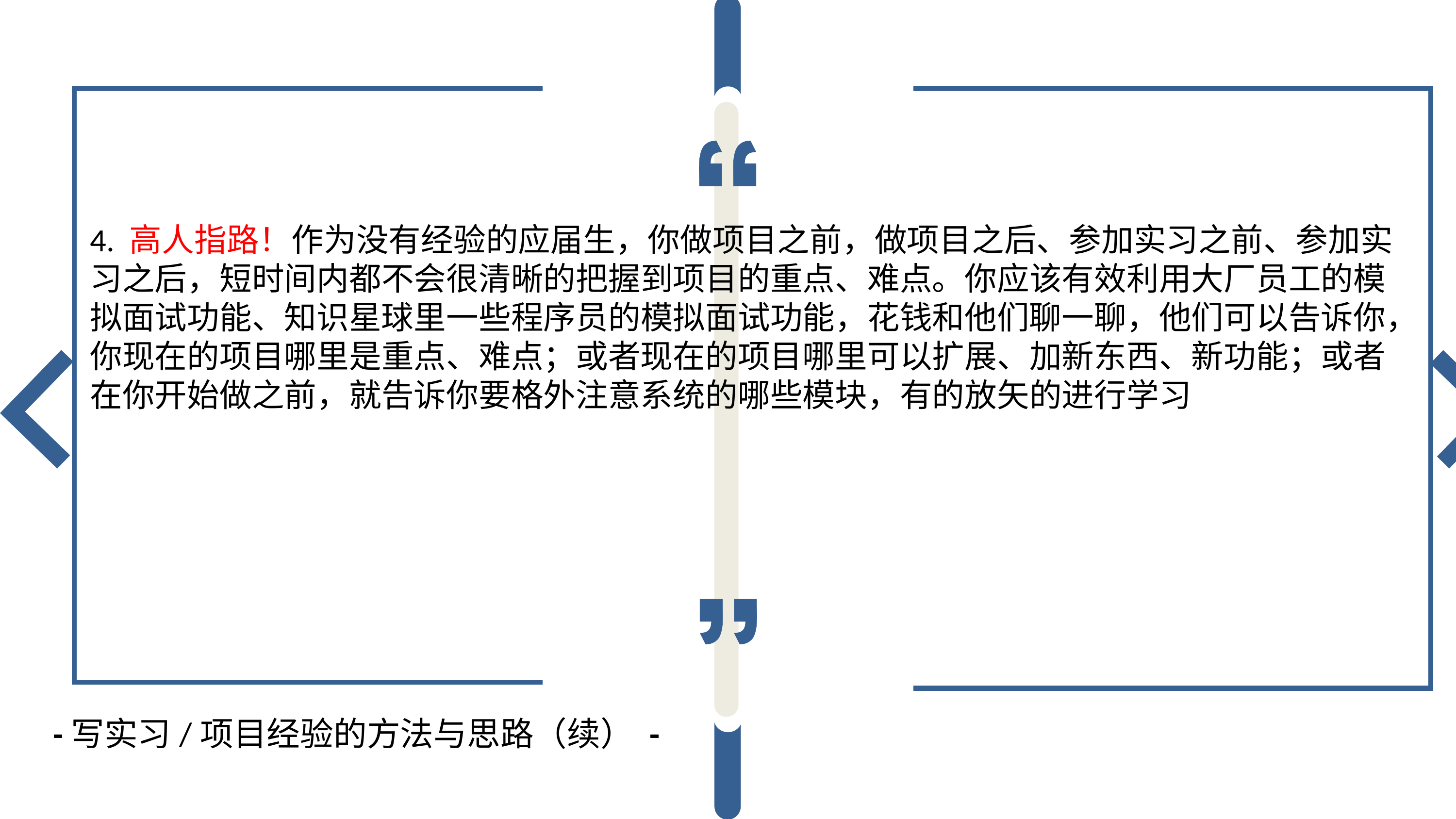

4. 高人指路！作为没有经验的应届生，你做项目之前，做项目之后、参加实习之前、参加实习之后，短时间内都不会很清晰的把握到项目的重点、难点。你应该有效利用大厂员工的模拟面试功能、知识星球里一些程序员的模拟面试功能，花钱和他们聊一聊，他们可以告诉你，你现在的项目哪里是重点、难点；或者现在的项目哪里可以扩展、加新东西、新功能；或者在你开始做之前，就告诉你要格外注意系统的哪些模块，有的放矢的进行学习

-写实习/项目经验的方法与思路（续） -